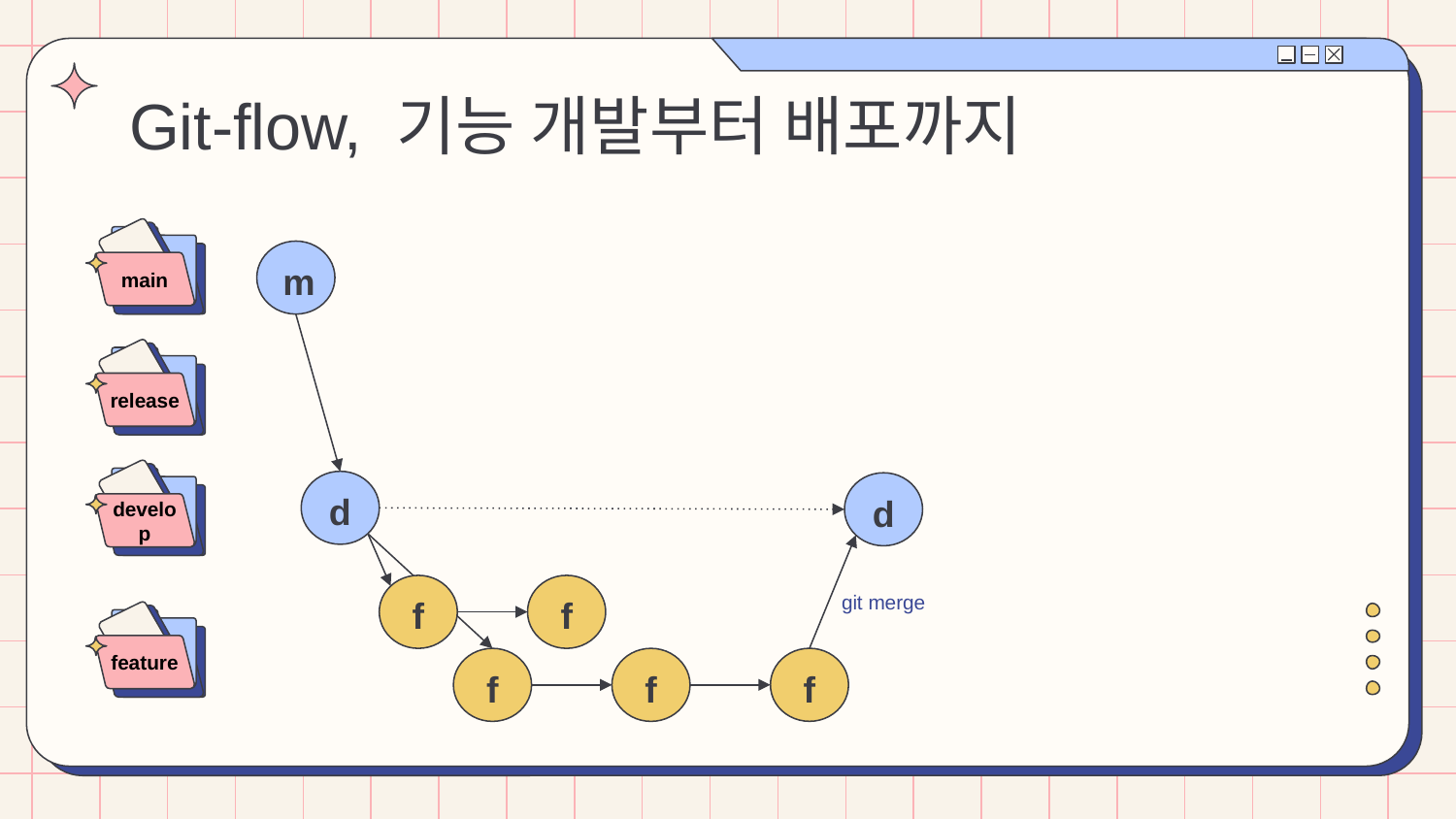

# Git-flow, 기능 개발부터 배포까지

main

m

release

develop

d
d
f
f
git merge

feature

f
f
f